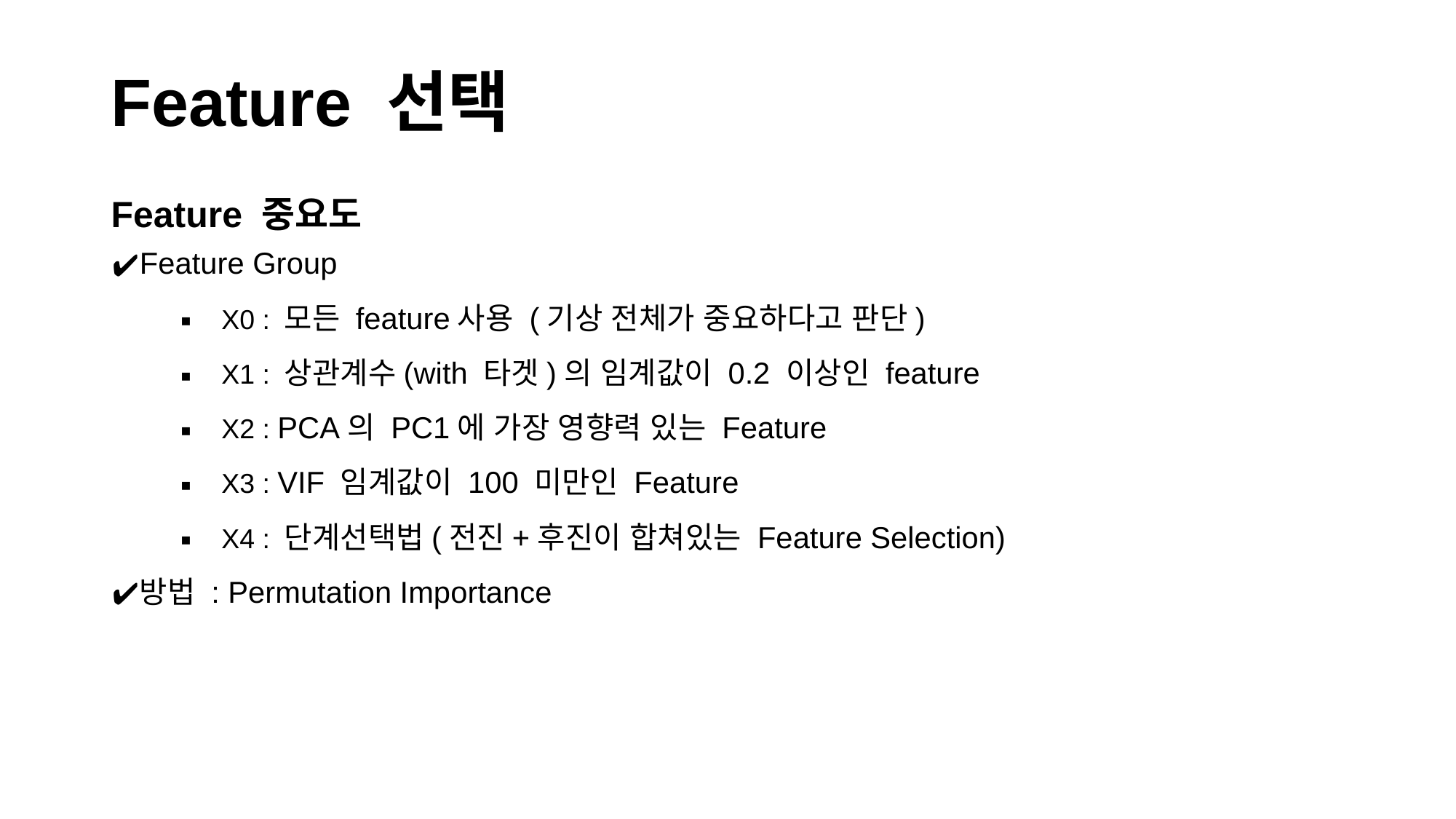

# Feature 선택
Feature 중요도
Feature Group
X0 : 모든 feature사용 (기상 전체가 중요하다고 판단)
X1 : 상관계수(with 타겟)의 임계값이 0.2 이상인 feature
X2 : PCA의 PC1에 가장 영향력 있는 Feature
X3 : VIF 임계값이 100 미만인 Feature
X4 : 단계선택법(전진+후진이 합쳐있는 Feature Selection)
방법 : Permutation Importance